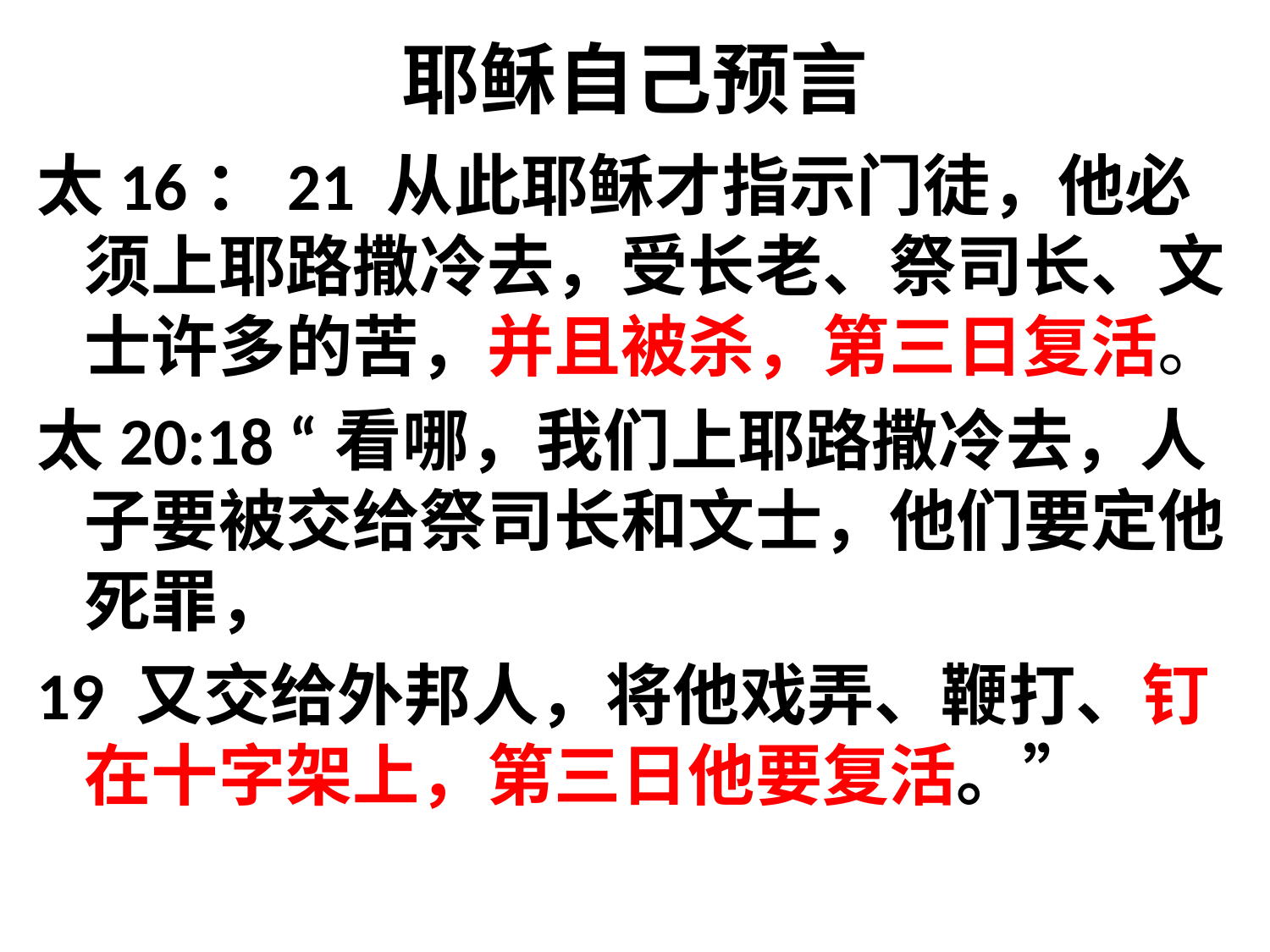

# 耶稣自己预言
太16：21 从此耶稣才指示门徒，他必须上耶路撒冷去，受长老、祭司长、文士许多的苦，并且被杀，第三日复活。
太20:18 “看哪，我们上耶路撒冷去，人子要被交给祭司长和文士，他们要定他死罪，
19 又交给外邦人，将他戏弄、鞭打、钉在十字架上，第三日他要复活。”